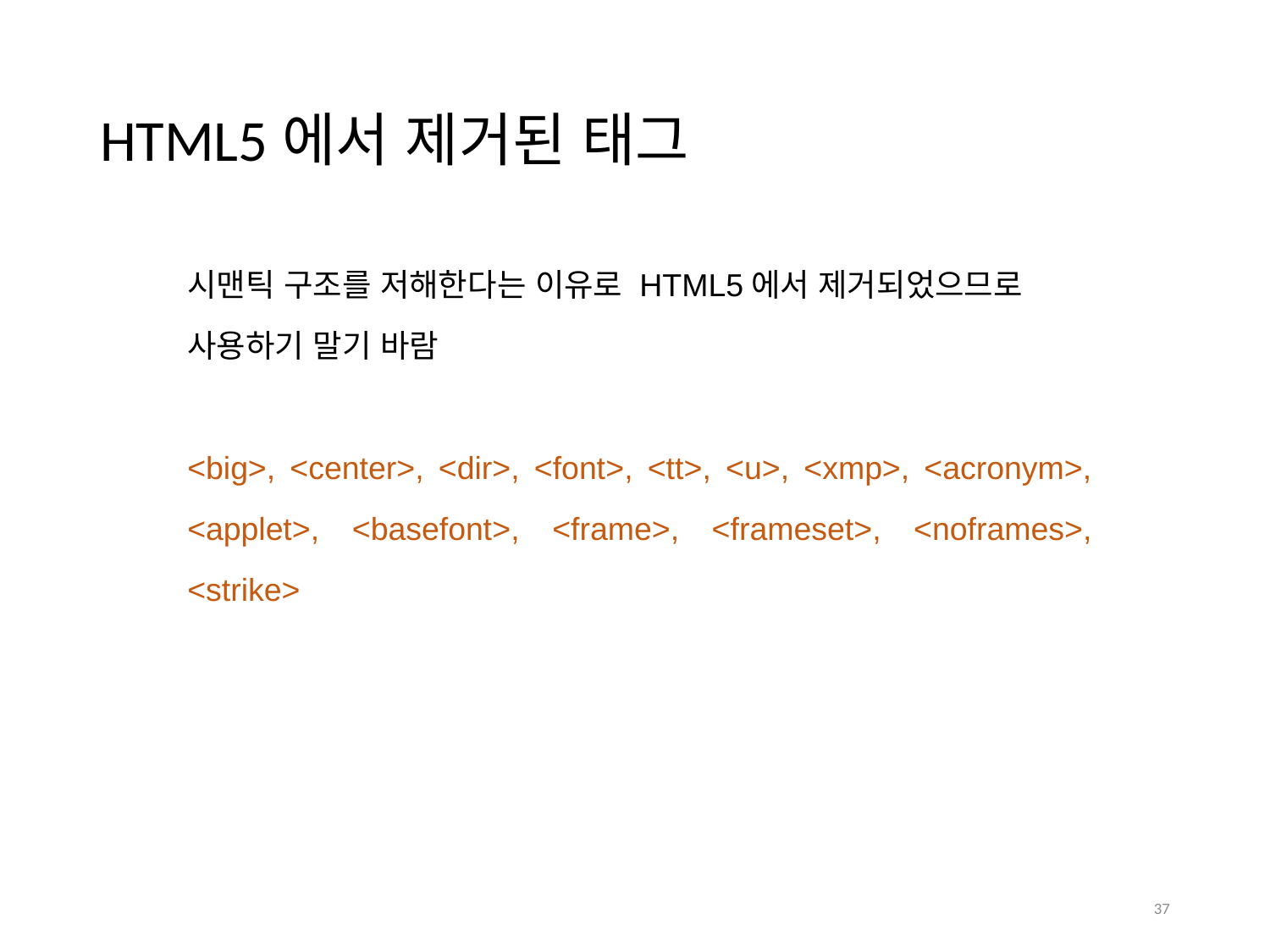

# HTML5에서 제거된 태그
시맨틱 구조를 저해한다는 이유로 HTML5에서 제거되었으므로 사용하기 말기 바람

<big>, <center>, <dir>, <font>, <tt>, <u>, <xmp>, <acronym>, <applet>, <basefont>, <frame>, <frameset>, <noframes>, <strike>
37